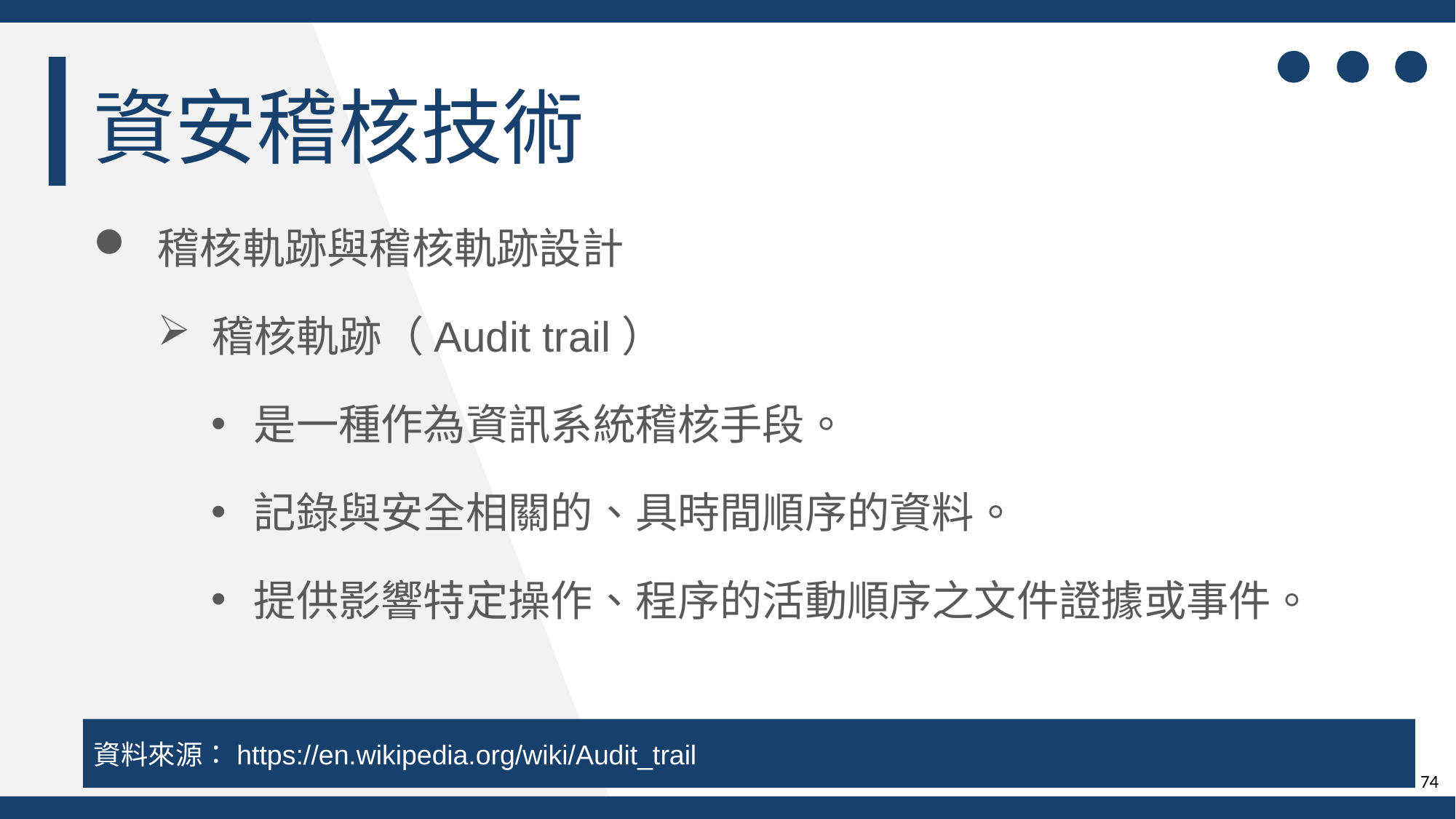

資安稽核技術
稽核軌跡與稽核軌跡設計
稽核軌跡（Audit trail）
是一種作為資訊系統稽核手段。
記錄與安全相關的、具時間順序的資料。
提供影響特定操作、程序的活動順序之文件證據或事件。

資料來源：https://en.wikipedia.org/wiki/Audit_trail